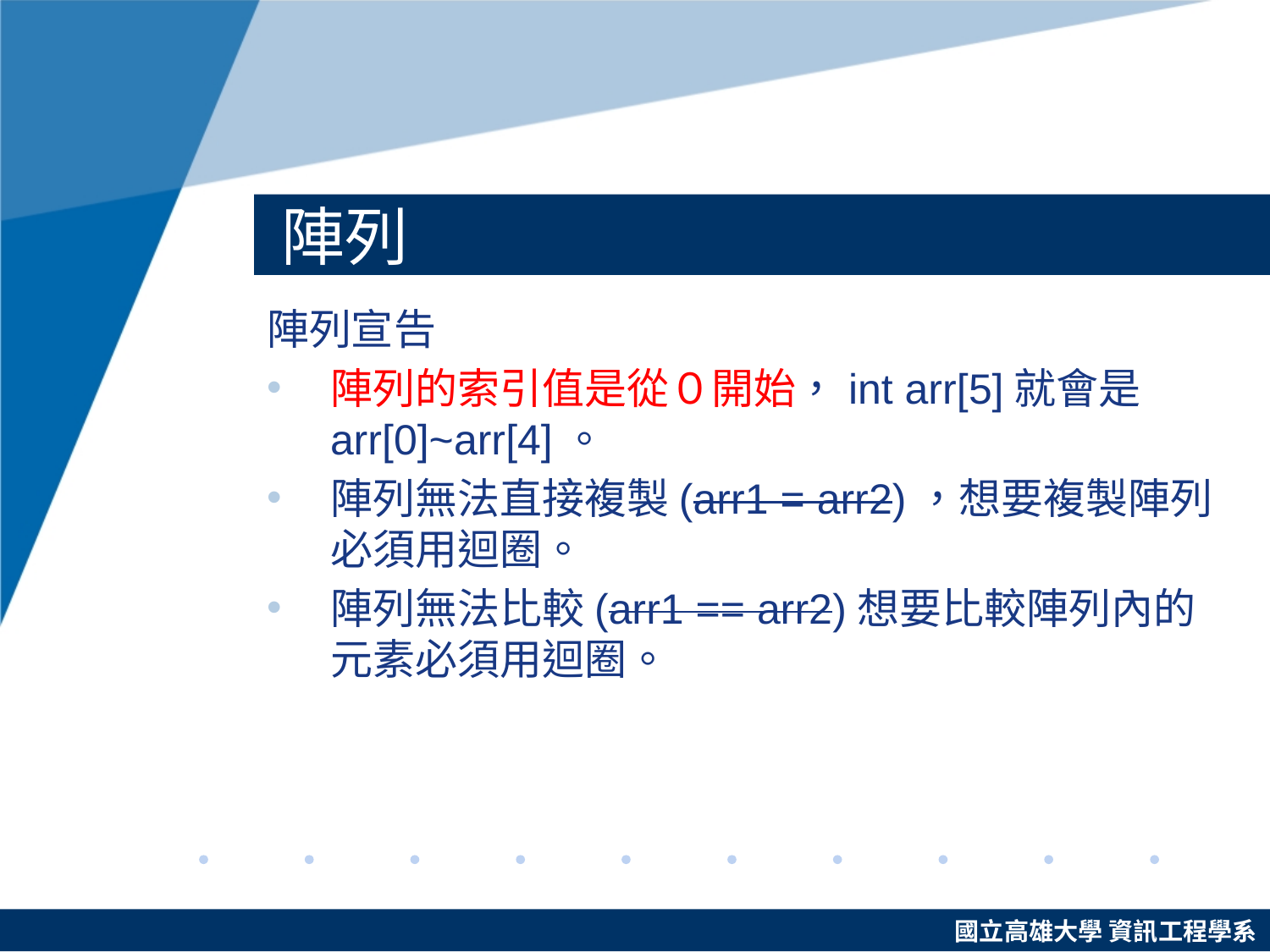

# 陣列
陣列宣告
陣列的索引值是從０開始，int arr[5]就會是arr[0]~arr[4]。
陣列無法直接複製(arr1 = arr2)，想要複製陣列必須用迴圈。
陣列無法比較(arr1 == arr2)想要比較陣列內的元素必須用迴圈。